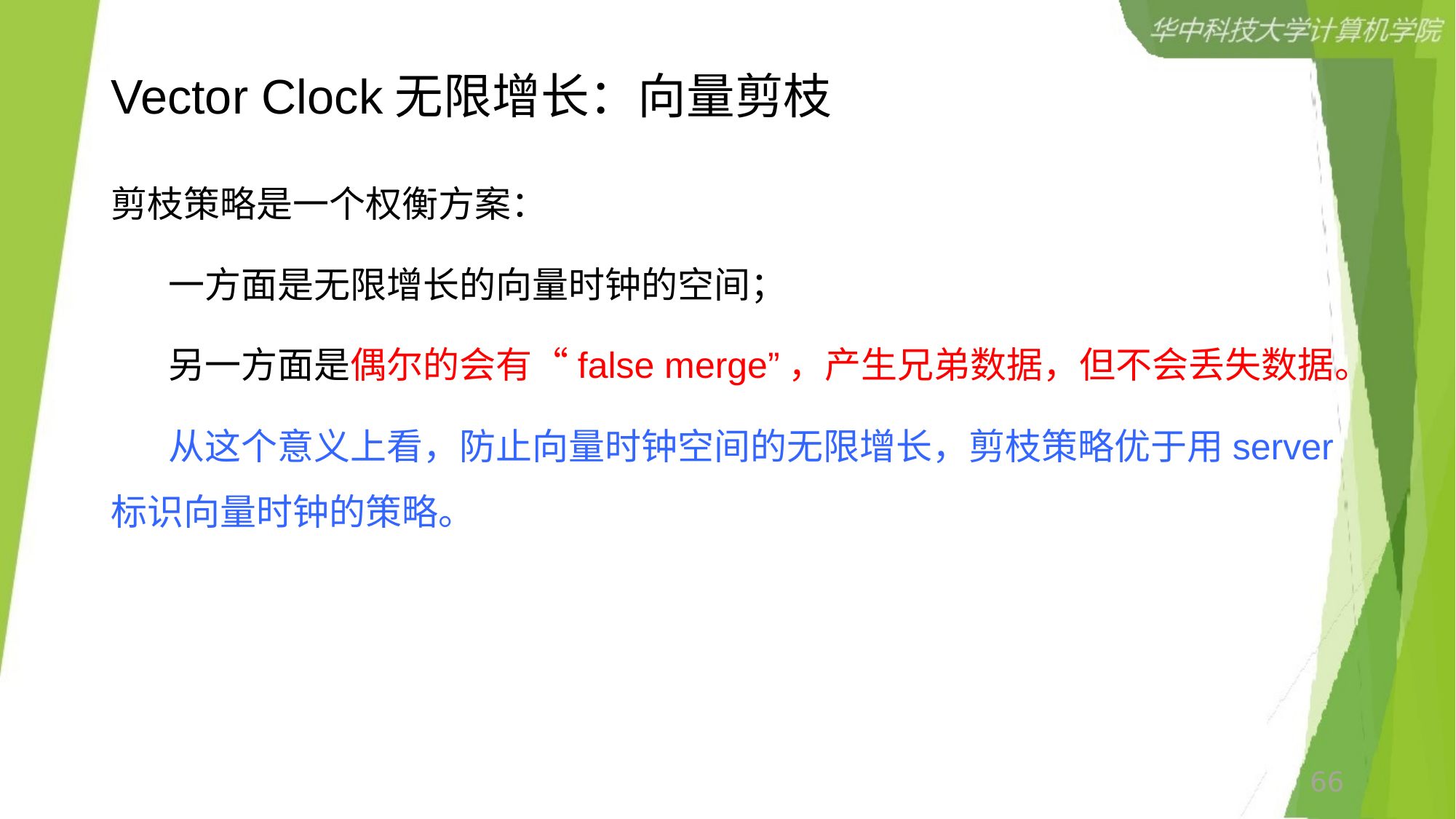

# Vector Clock无限增长：向量剪枝
剪枝策略是一个权衡方案：
      一方面是无限增长的向量时钟的空间；
      另一方面是偶尔的会有“false merge”，产生兄弟数据，但不会丢失数据。
      从这个意义上看，防止向量时钟空间的无限增长，剪枝策略优于用server标识向量时钟的策略。
66